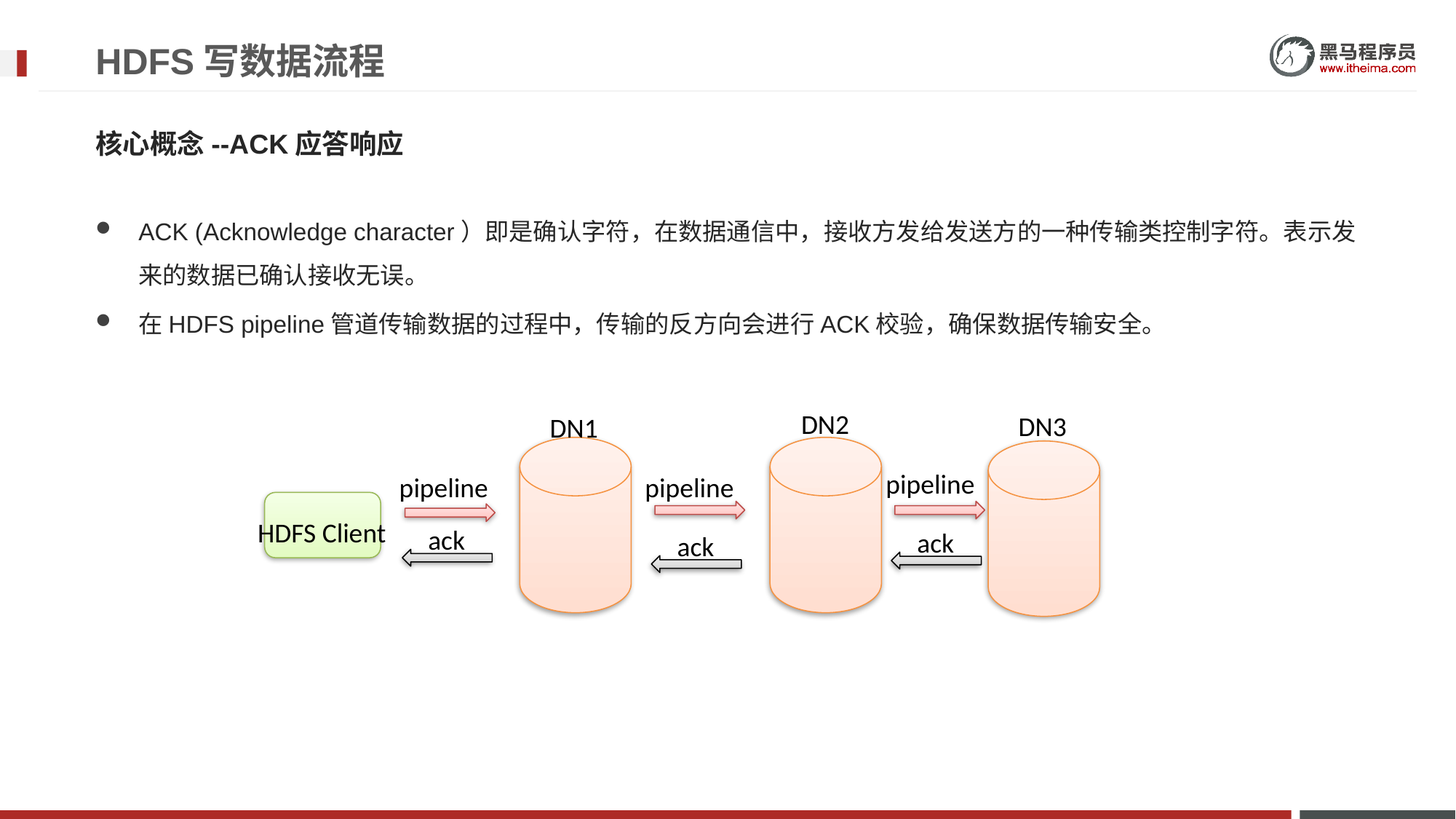

# HDFS写数据流程
核心概念--ACK应答响应
ACK (Acknowledge character）即是确认字符，在数据通信中，接收方发给发送方的一种传输类控制字符。表示发来的数据已确认接收无误。
在HDFS pipeline管道传输数据的过程中，传输的反方向会进行ACK校验，确保数据传输安全。
DN2
DN3
DN1

pipeline
pipeline
pipeline

HDFS Client
ack
ack
ack